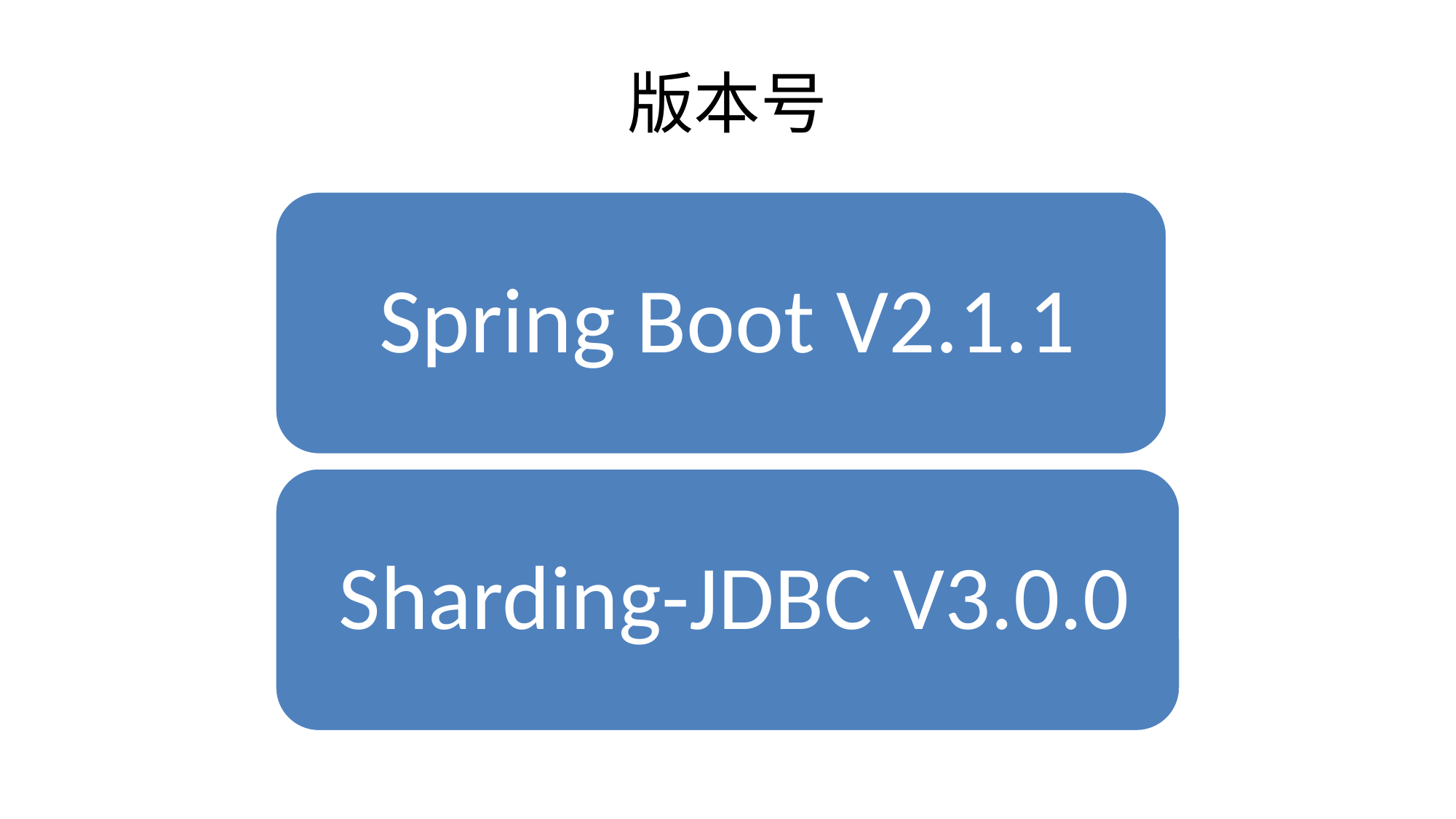

# 版本号
Spring Boot V2.1.1
Sharding-JDBC V3.0.0